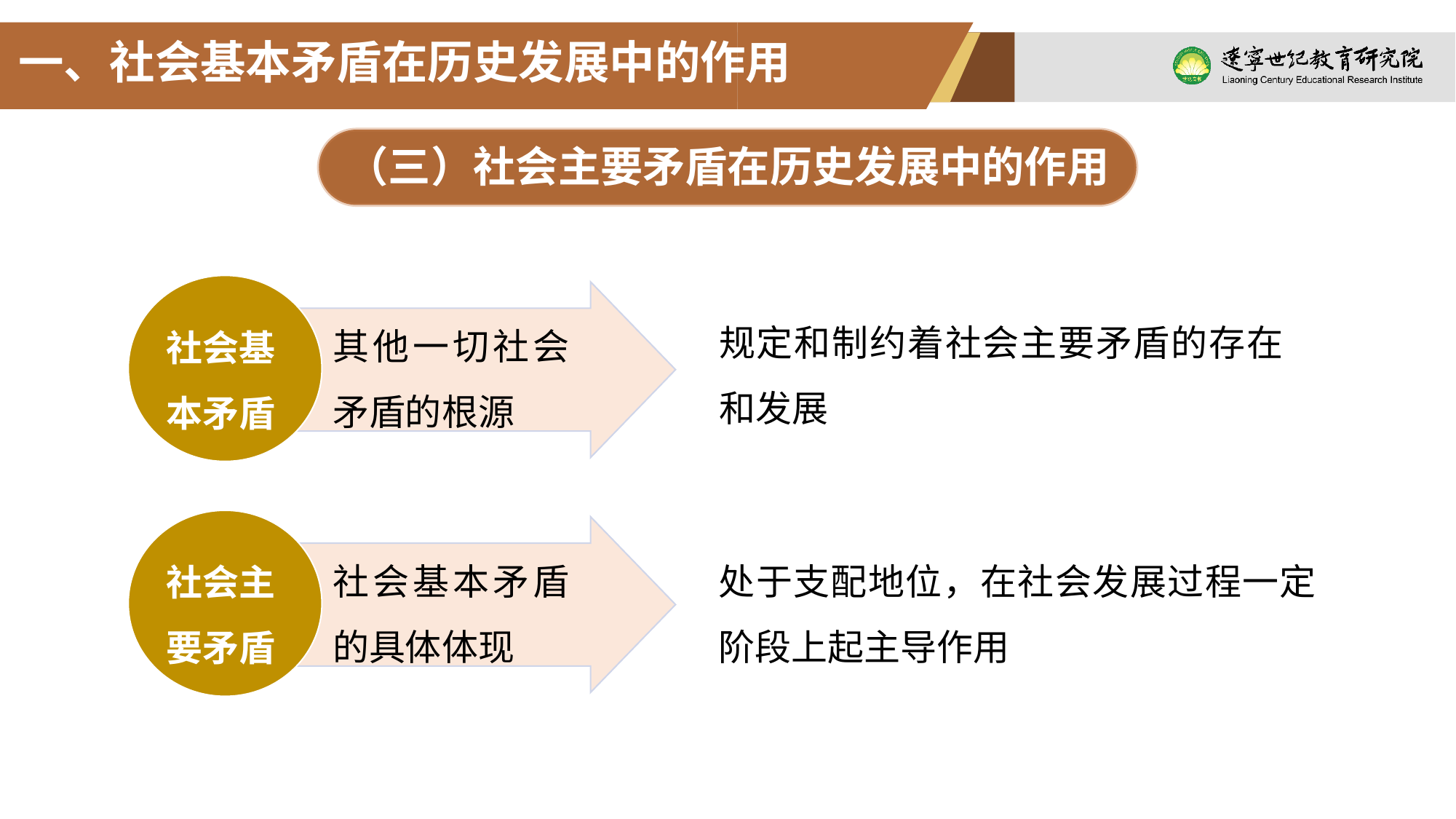

一、社会基本矛盾在历史发展中的作用
（三）社会主要矛盾在历史发展中的作用
社会基本矛盾

其他一切社会矛盾的根源
社会主要矛盾

社会基本矛盾的具体体现
规定和制约着社会主要矛盾的存在和发展
处于支配地位，在社会发展过程一定阶段上起主导作用